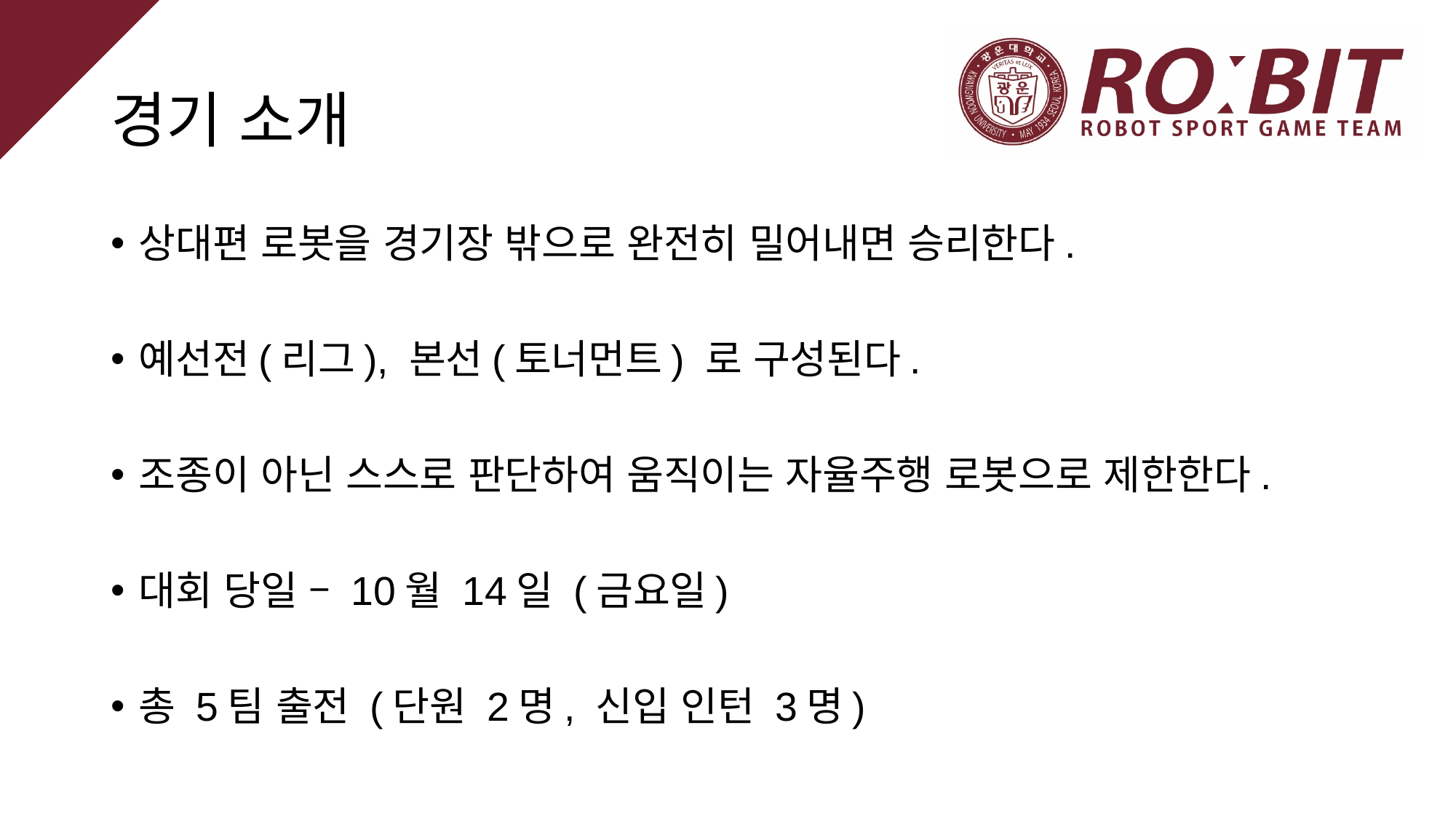

# 경기 소개
상대편 로봇을 경기장 밖으로 완전히 밀어내면 승리한다.

예선전(리그), 본선(토너먼트) 로 구성된다.

조종이 아닌 스스로 판단하여 움직이는 자율주행 로봇으로 제한한다.

대회 당일 – 10월 14일 (금요일)

총 5팀 출전 (단원 2명, 신입 인턴 3명)